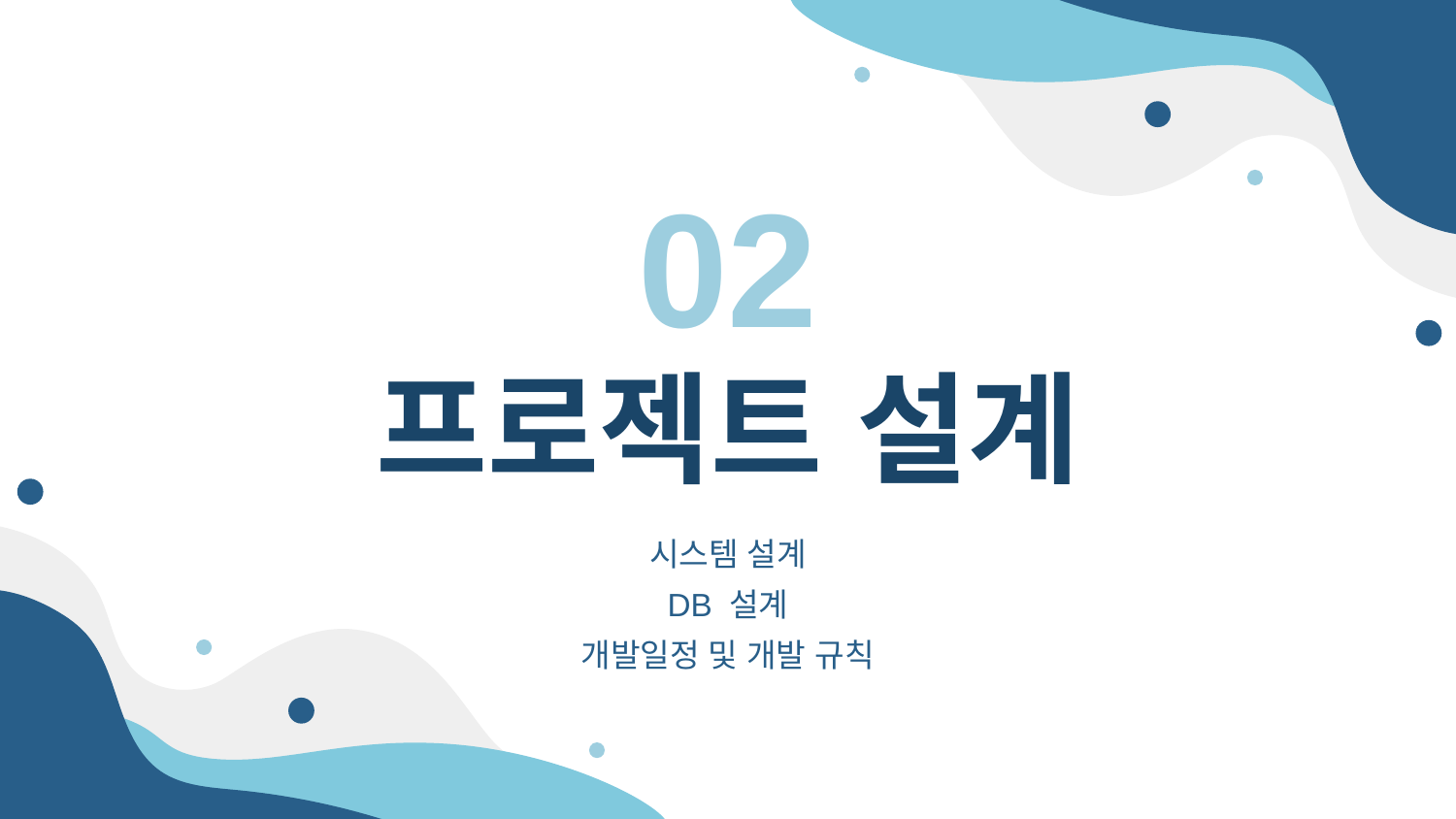

02
# 프로젝트 설계
시스템 설계
DB 설계
개발일정 및 개발 규칙